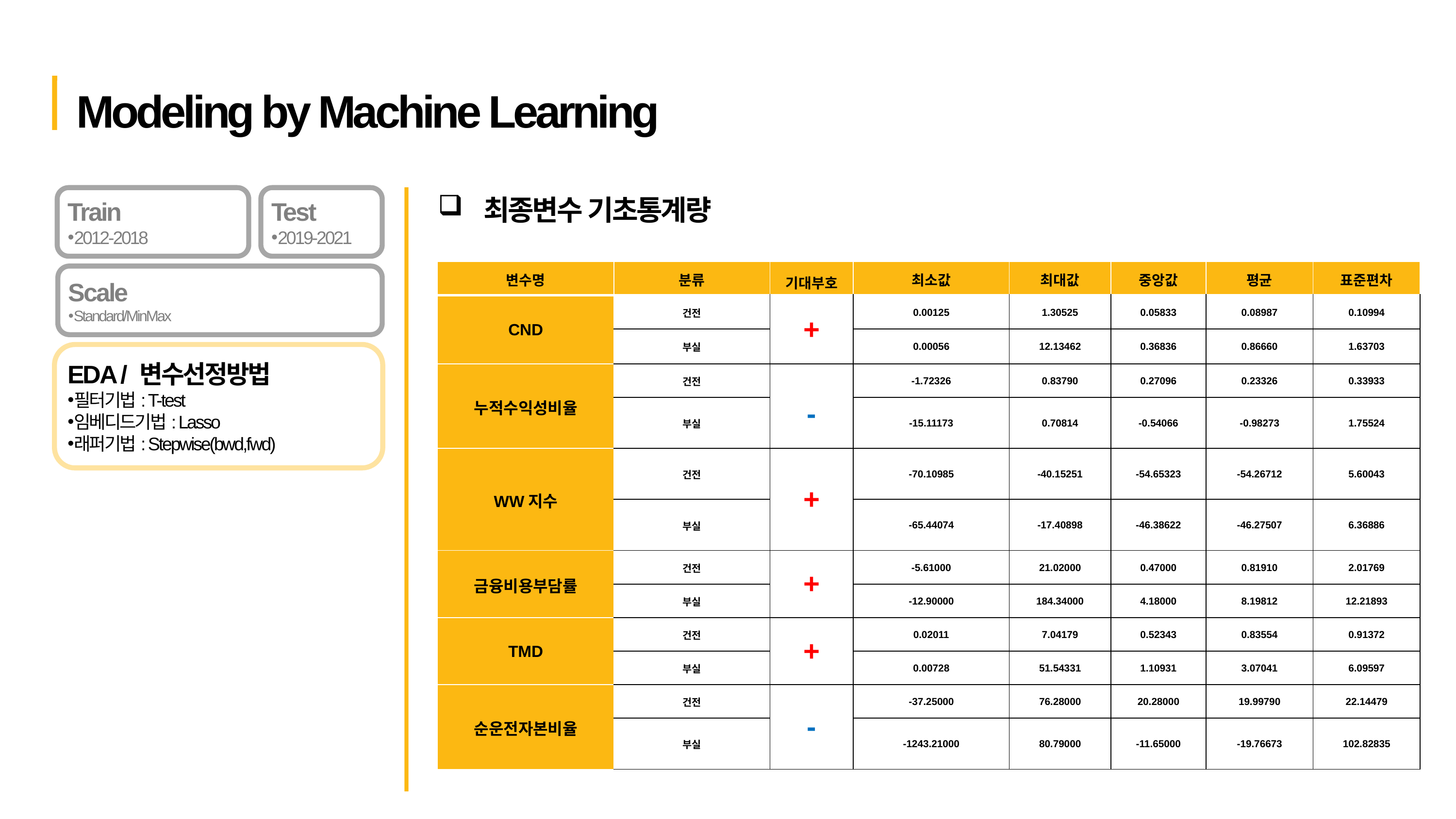

Modeling by Machine Learning

Train
2012-2018
Test
2019-2021
최종변수 기초통계량
| 변수명 | 분류 | 기대부호 | 최소값 | 최대값 | 중앙값 | 평균 | 표준편차 |
| --- | --- | --- | --- | --- | --- | --- | --- |
| CND | 건전 | + | 0.00125 | 1.30525 | 0.05833 | 0.08987 | 0.10994 |
|  | 부실 |  | 0.00056 | 12.13462 | 0.36836 | 0.86660 | 1.63703 |
| 누적수익성비율 | 건전 | - | -1.72326 | 0.83790 | 0.27096 | 0.23326 | 0.33933 |
|  | 부실 |  | -15.11173 | 0.70814 | -0.54066 | -0.98273 | 1.75524 |
| WW지수 | 건전 | + | -70.10985 | -40.15251 | -54.65323 | -54.26712 | 5.60043 |
|  | 부실 |  | -65.44074 | -17.40898 | -46.38622 | -46.27507 | 6.36886 |
| 금융비용부담률 | 건전 | + | -5.61000 | 21.02000 | 0.47000 | 0.81910 | 2.01769 |
|  | 부실 |  | -12.90000 | 184.34000 | 4.18000 | 8.19812 | 12.21893 |
| TMD | 건전 | + | 0.02011 | 7.04179 | 0.52343 | 0.83554 | 0.91372 |
|  | 부실 |  | 0.00728 | 51.54331 | 1.10931 | 3.07041 | 6.09597 |
| 순운전자본비율 | 건전 | - | -37.25000 | 76.28000 | 20.28000 | 19.99790 | 22.14479 |
|  | 부실 |  | -1243.21000 | 80.79000 | -11.65000 | -19.76673 | 102.82835 |
Scale
Standard/MinMax
EDA / 변수선정방법
필터기법: T-test
임베디드기법: Lasso
래퍼기법: Stepwise(bwd,fwd)